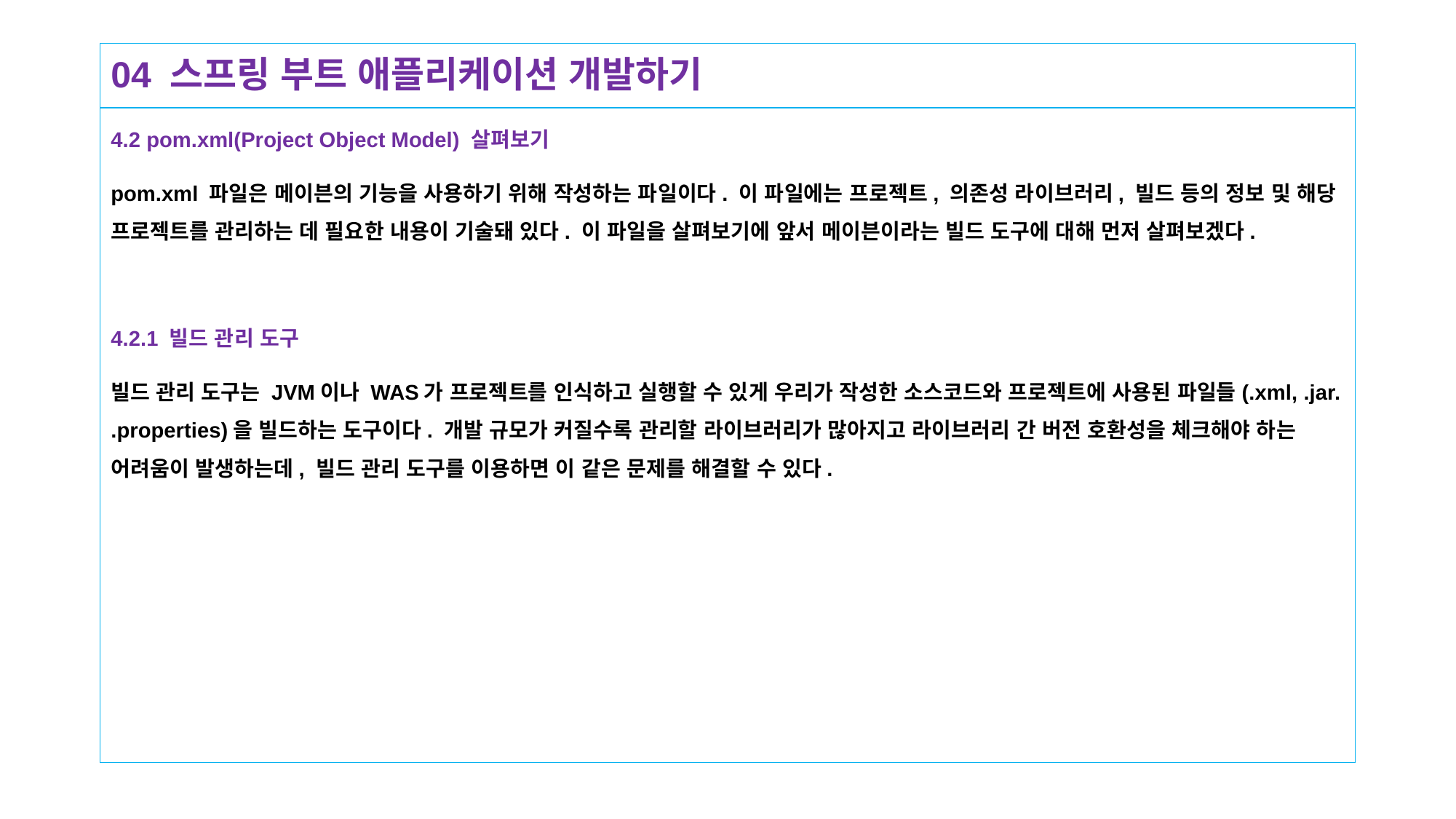

# 04 스프링 부트 애플리케이션 개발하기
4.2 pom.xml(Project Object Model) 살펴보기
pom.xml 파일은 메이븐의 기능을 사용하기 위해 작성하는 파일이다. 이 파일에는 프로젝트, 의존성 라이브러리, 빌드 등의 정보 및 해당 프로젝트를 관리하는 데 필요한 내용이 기술돼 있다. 이 파일을 살펴보기에 앞서 메이븐이라는 빌드 도구에 대해 먼저 살펴보겠다.

4.2.1 빌드 관리 도구
빌드 관리 도구는 JVM이나 WAS가 프로젝트를 인식하고 실행할 수 있게 우리가 작성한 소스코드와 프로젝트에 사용된 파일들(.xml, .jar. .properties)을 빌드하는 도구이다. 개발 규모가 커질수록 관리할 라이브러리가 많아지고 라이브러리 간 버전 호환성을 체크해야 하는 어려움이 발생하는데, 빌드 관리 도구를 이용하면 이 같은 문제를 해결할 수 있다.